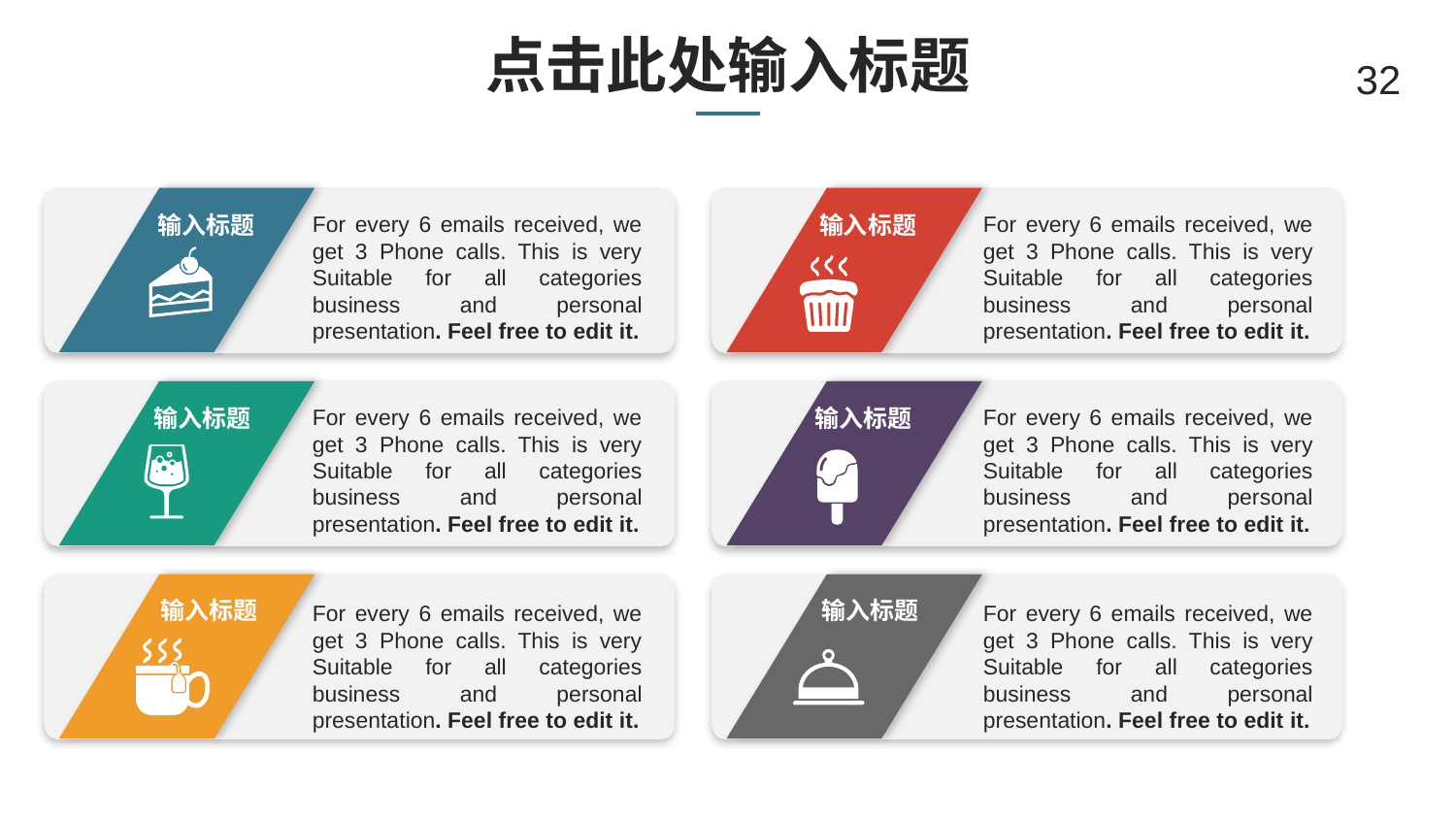

# 点击此处输入标题
32

输入标题
输入标题
For every 6 emails received, we get 3 Phone calls. This is very Suitable for all categories business and personal presentation. Feel free to edit it.
For every 6 emails received, we get 3 Phone calls. This is very Suitable for all categories business and personal presentation. Feel free to edit it.

输入标题
输入标题
For every 6 emails received, we get 3 Phone calls. This is very Suitable for all categories business and personal presentation. Feel free to edit it.
For every 6 emails received, we get 3 Phone calls. This is very Suitable for all categories business and personal presentation. Feel free to edit it.

输入标题
输入标题
For every 6 emails received, we get 3 Phone calls. This is very Suitable for all categories business and personal presentation. Feel free to edit it.
For every 6 emails received, we get 3 Phone calls. This is very Suitable for all categories business and personal presentation. Feel free to edit it.